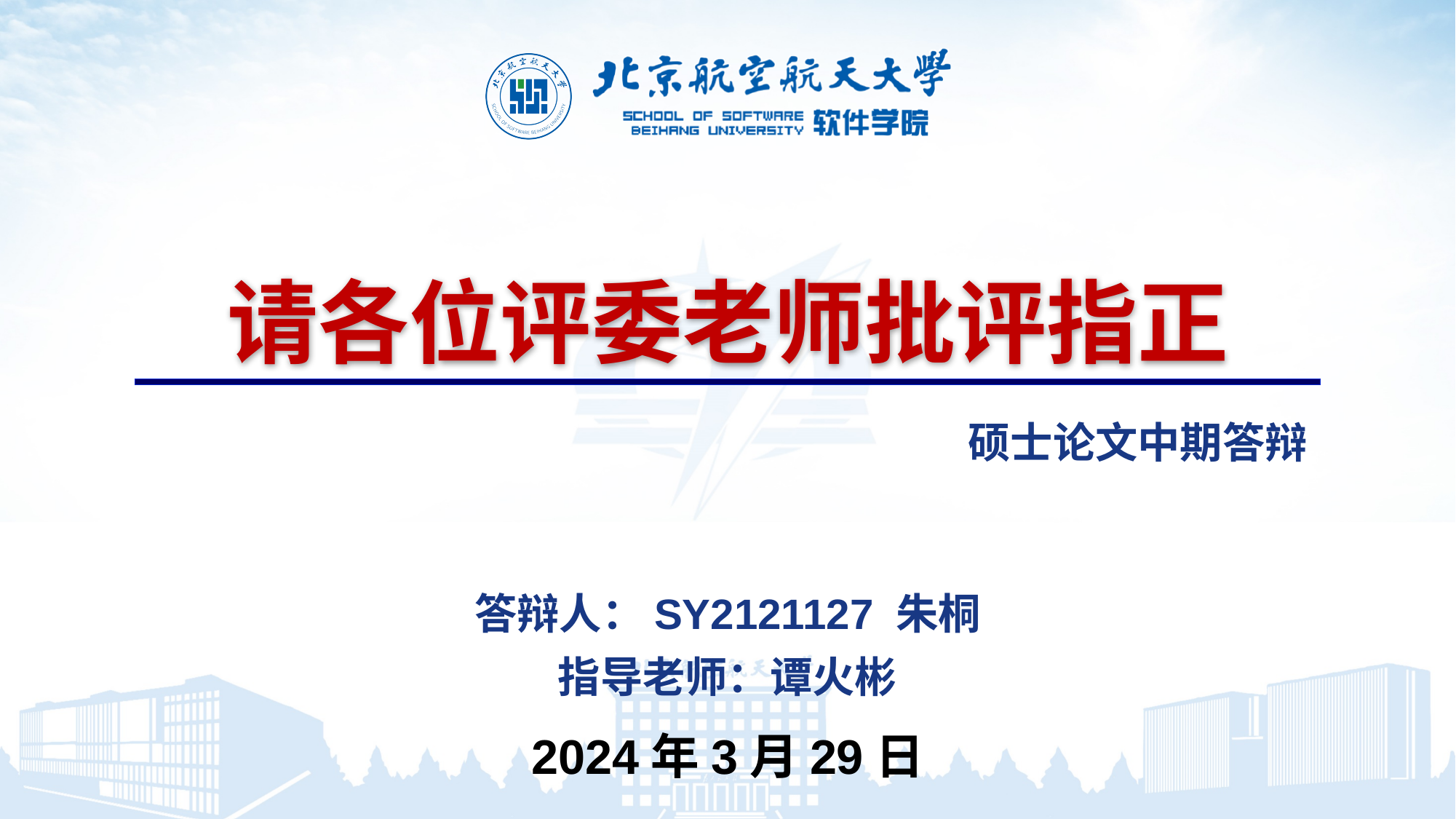

请各位评委老师批评指正

硕士论文中期答辩
答辩人：SY2121127 朱桐
指导老师：谭火彬
2024年3月29日